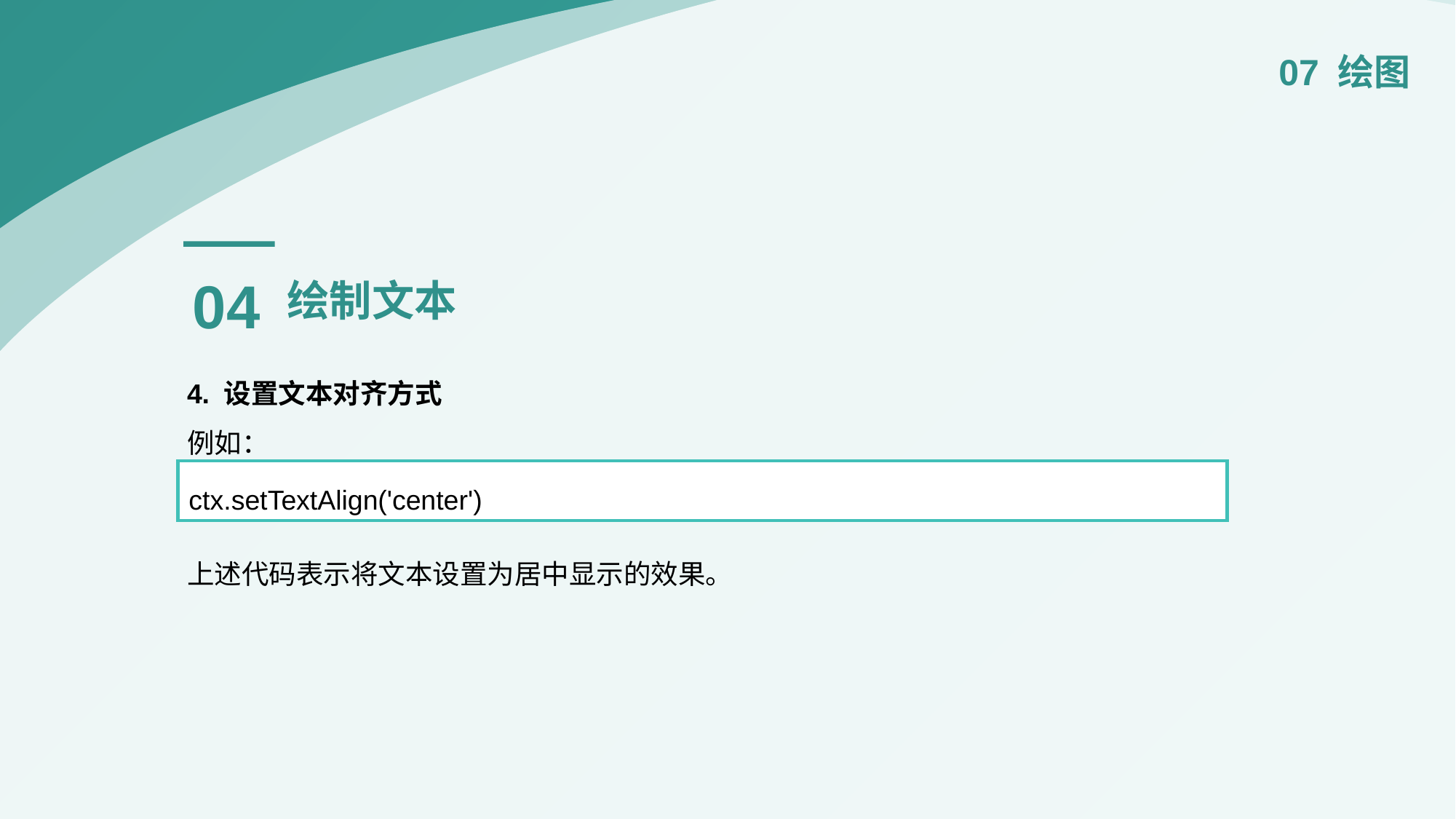

07 绘图
04

绘制文本
4. 设置文本对齐方式
例如：

上述代码表示将文本设置为居中显示的效果。

ctx.setTextAlign('center')